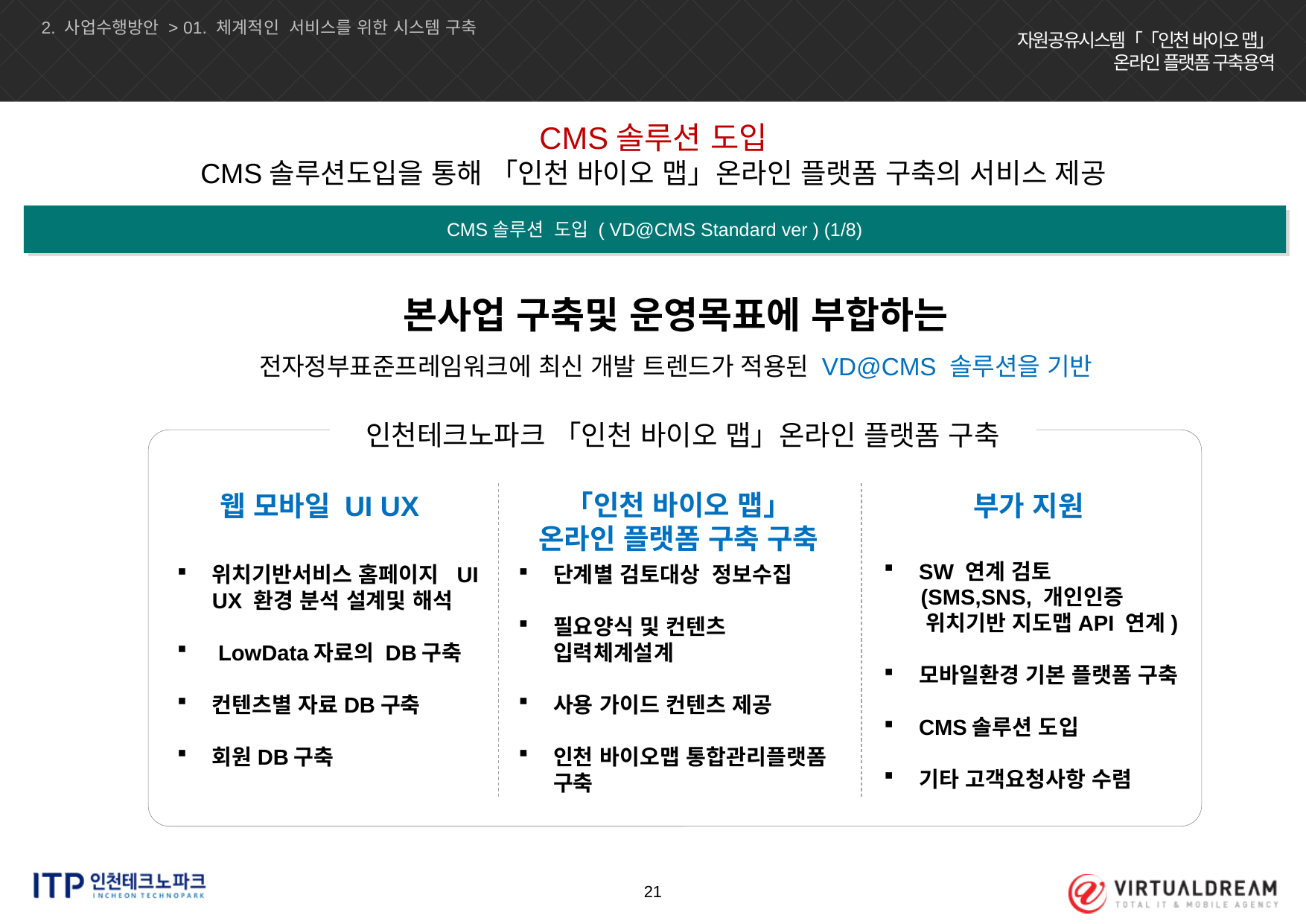

2. 사업수행방안 > 01. 체계적인  서비스를 위한 시스템 구축
CMS 솔루션 SW 도입 및 기능 구축
CMS솔루션 도입
CMS솔루션도입을 통해 「인천 바이오 맵」온라인 플랫폼 구축의 서비스 제공
CMS솔루션  도입 ( VD@CMS Standard ver ) (1/8)
본사업 구축및 운영목표에 부합하는
전자정부표준프레임워크에 최신 개발 트렌드가 적용된 VD@CMS 솔루션을 기반
인천테크노파크 「인천 바이오 맵」온라인 플랫폼 구축

「인천 바이오 맵」온라인 플랫폼 구축 구축
웹 모바일 UI UX
부가 지원
SW 연계 검토
      (SMS,SNS, 개인인증
      위치기반 지도맵API 연계)

모바일환경 기본 플랫폼 구축

CMS솔루션 도입

기타 고객요청사항 수렴
위치기반서비스 홈페이지  UI UX 환경 분석 설계및 해석

 LowData자료의 DB구축

컨텐츠별 자료DB구축

회원DB구축
단계별 검토대상  정보수집

필요양식 및 컨텐츠 입력체계설계

사용 가이드 컨텐츠 제공

인천 바이오맵 통합관리플랫폼 구축